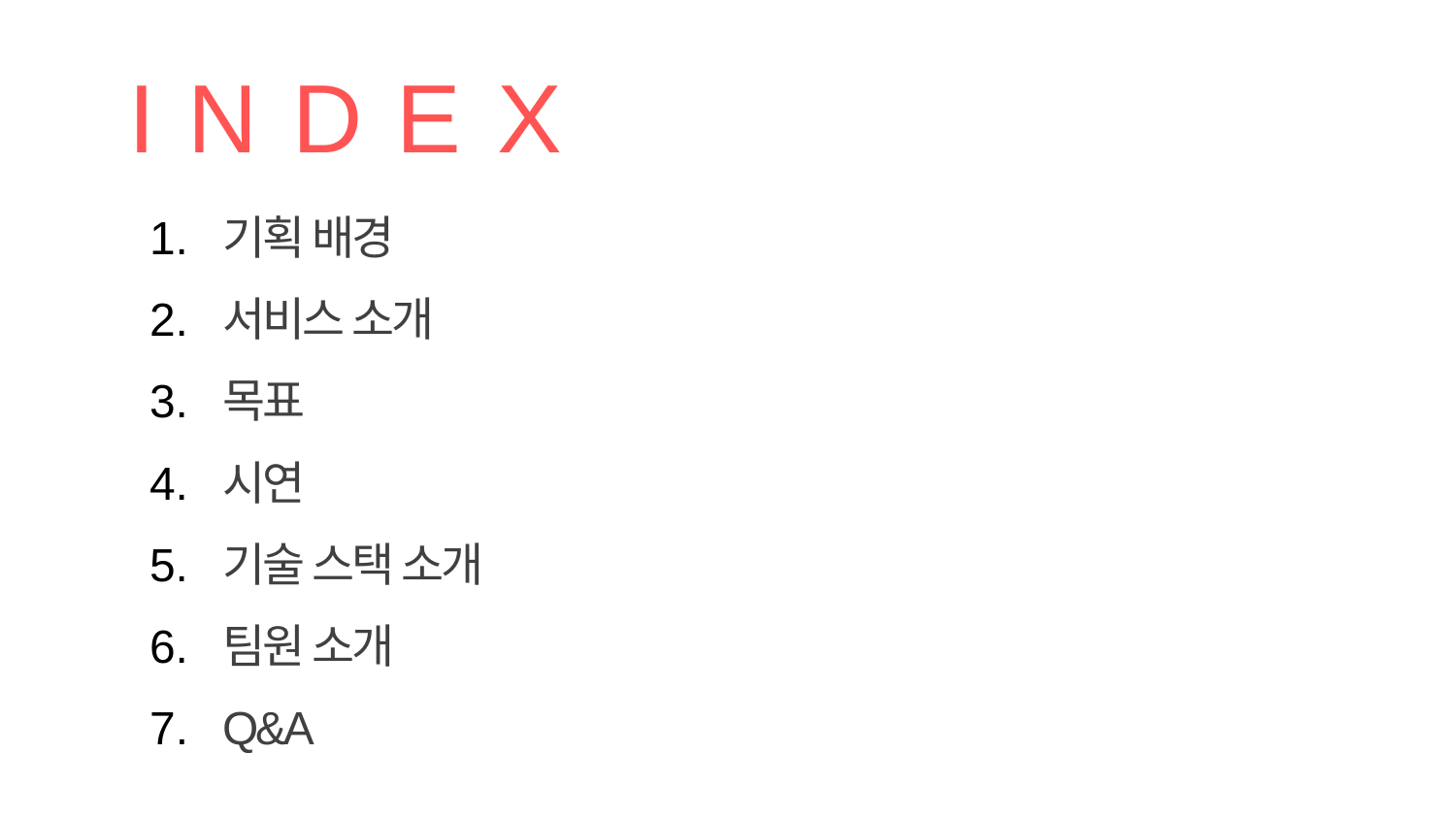

I N D E X
기획 배경
서비스 소개
목표
시연
기술 스택 소개
팀원 소개
Q&A